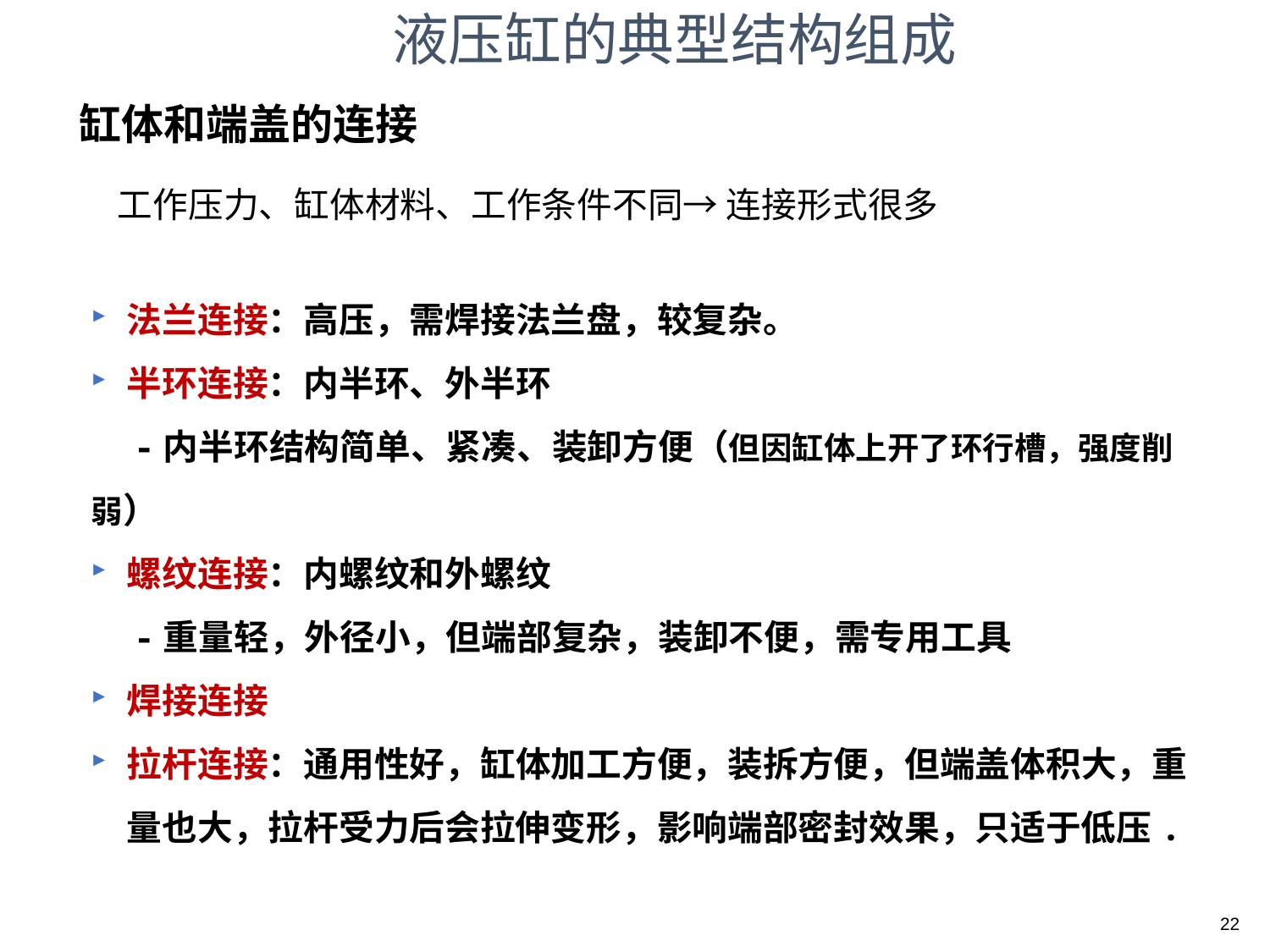

液压缸的典型结构组成
缸体和端盖的连接
工作压力、缸体材料、工作条件不同→ 连接形式很多
法兰连接：高压，需焊接法兰盘，较复杂。
半环连接：内半环、外半环
  -内半环结构简单、紧凑、装卸方便（但因缸体上开了环行槽，强度削弱）
螺纹连接：内螺纹和外螺纹
  -重量轻，外径小，但端部复杂，装卸不便，需专用工具
焊接连接
拉杆连接：通用性好，缸体加工方便，装拆方便，但端盖体积大，重量也大，拉杆受力后会拉伸变形，影响端部密封效果，只适于低压.

22